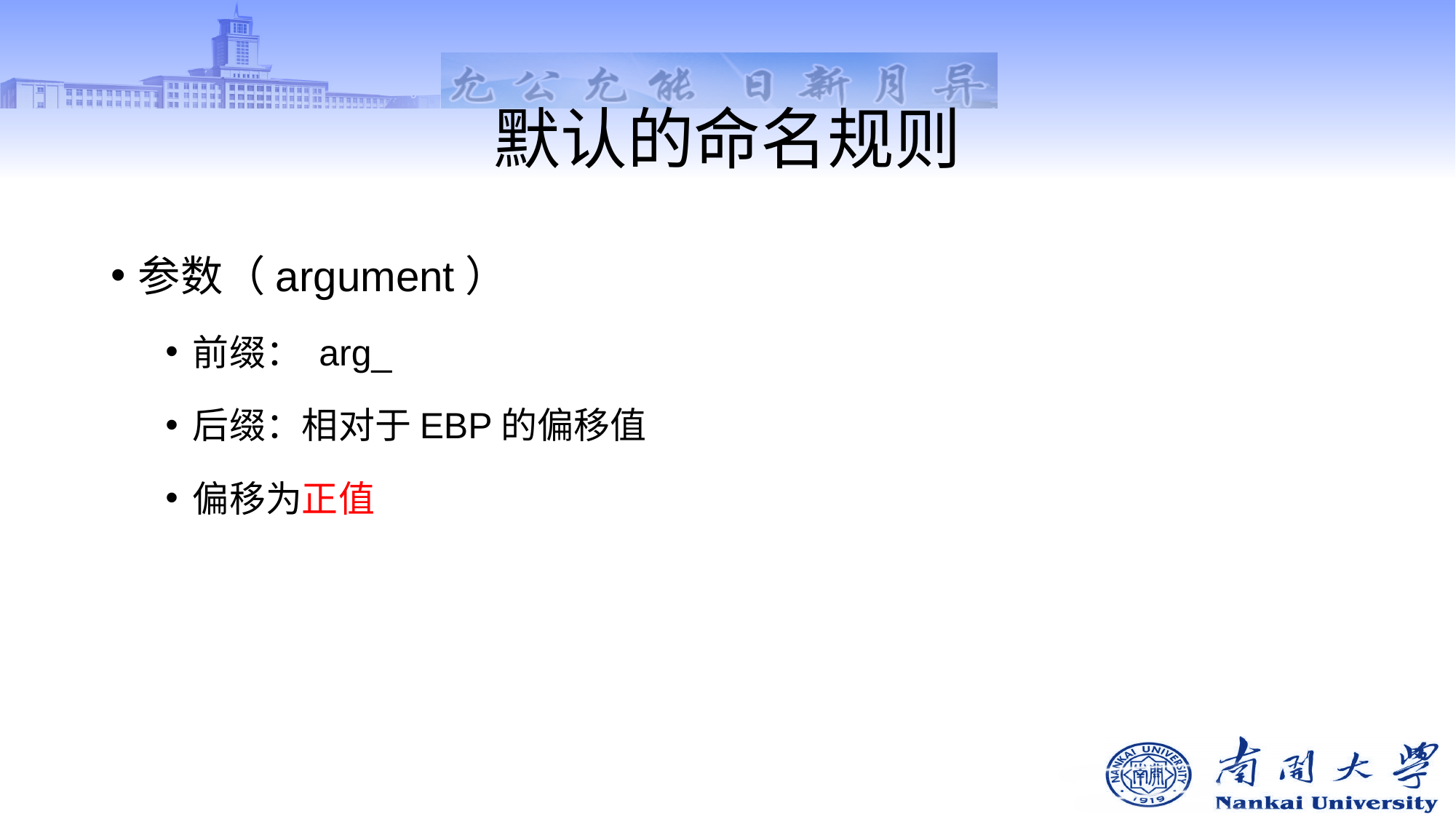

# 默认的命名规则
参数（argument）
前缀： arg_
后缀：相对于EBP的偏移值
偏移为正值